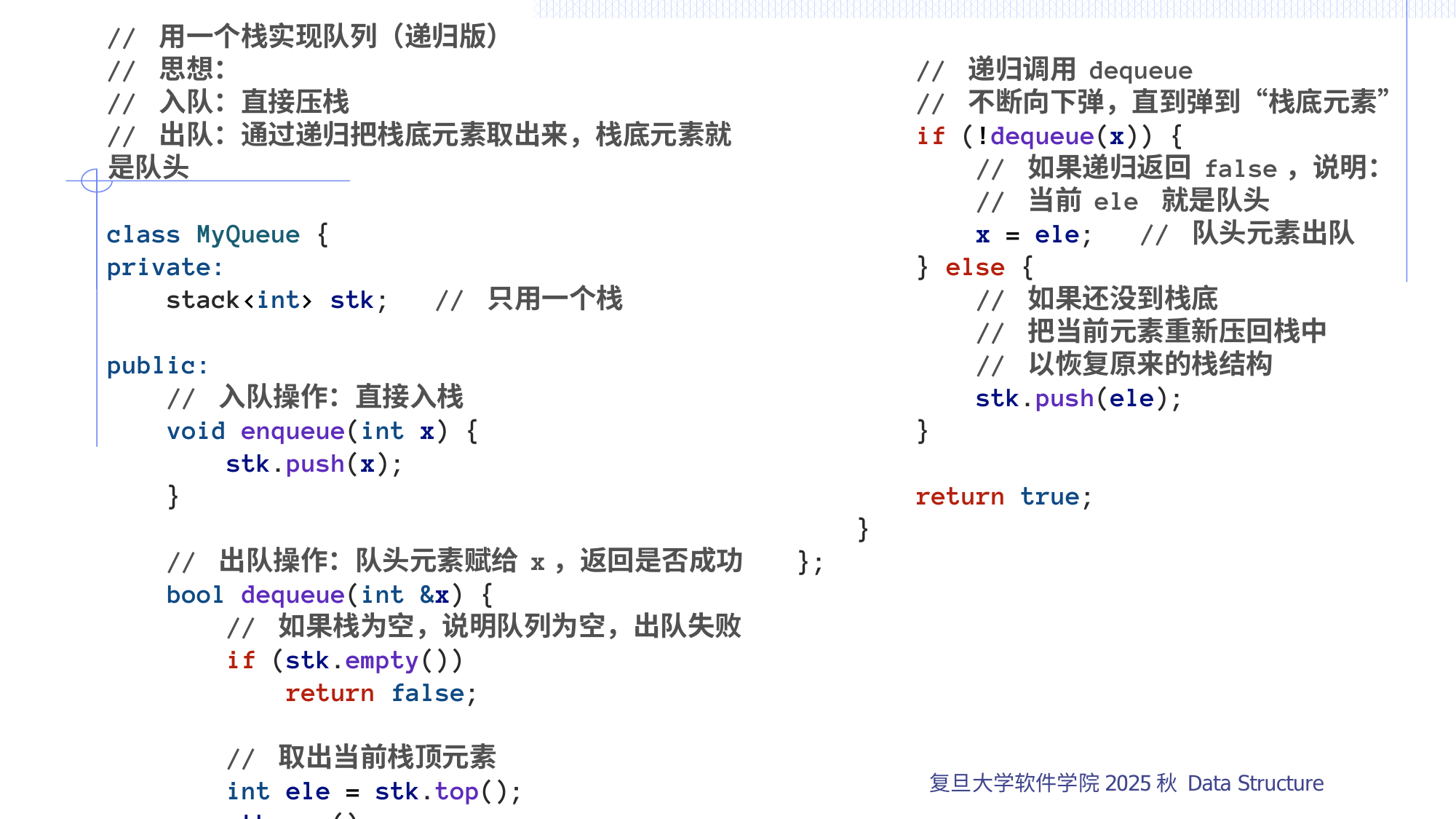

// 用一个栈实现队列（递归版）
// 思想：
// 入队：直接压栈
// 出队：通过递归把栈底元素取出来，栈底元素就是队头
class MyQueue {
private:
    stack<int> stk;   // 只用一个栈
public:
    // 入队操作：直接入栈
    void enqueue(int x) {
        stk.push(x);
    }
    // 出队操作：队头元素赋给 x，返回是否成功
    bool dequeue(int &x) {
        // 如果栈为空，说明队列为空，出队失败
        if (stk.empty())
            return false;
        // 取出当前栈顶元素
        int ele = stk.top();
        stk.pop();
        // 递归调用 dequeue
        // 不断向下弹，直到弹到“栈底元素”
        if (!dequeue(x)) {
            // 如果递归返回 false，说明：
            // 当前 ele 就是队头
            x = ele;   // 队头元素出队
        } else {
            // 如果还没到栈底
            // 把当前元素重新压回栈中
            // 以恢复原来的栈结构
            stk.push(ele);
        }
        return true;
    }
};